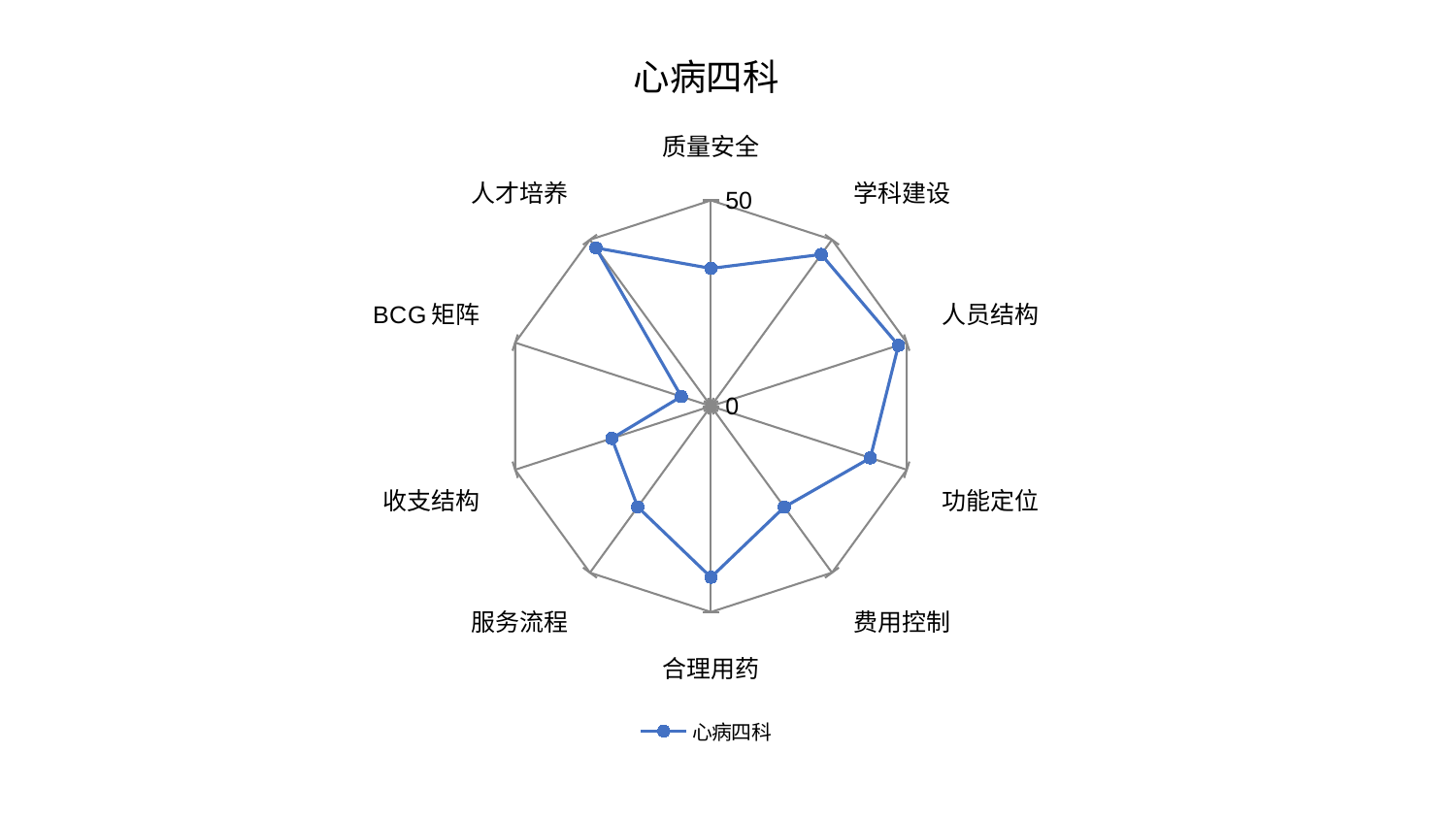

### Chart: 心病四科

| Category | 心病四科 |
|---|---|
| 质量安全 | 33.47168228877102 |
| 学科建设 | 45.574821161598784 |
| 人员结构 | 47.868313063131794 |
| 功能定位 | 40.69500192588603 |
| 费用控制 | 30.311269160426313 |
| 合理用药 | 41.5657984671836 |
| 服务流程 | 30.273400285934176 |
| 收支结构 | 25.33117075803615 |
| BCG矩阵 | 7.5744464951824515 |
| 人才培养 | 47.52857540102312 |
143